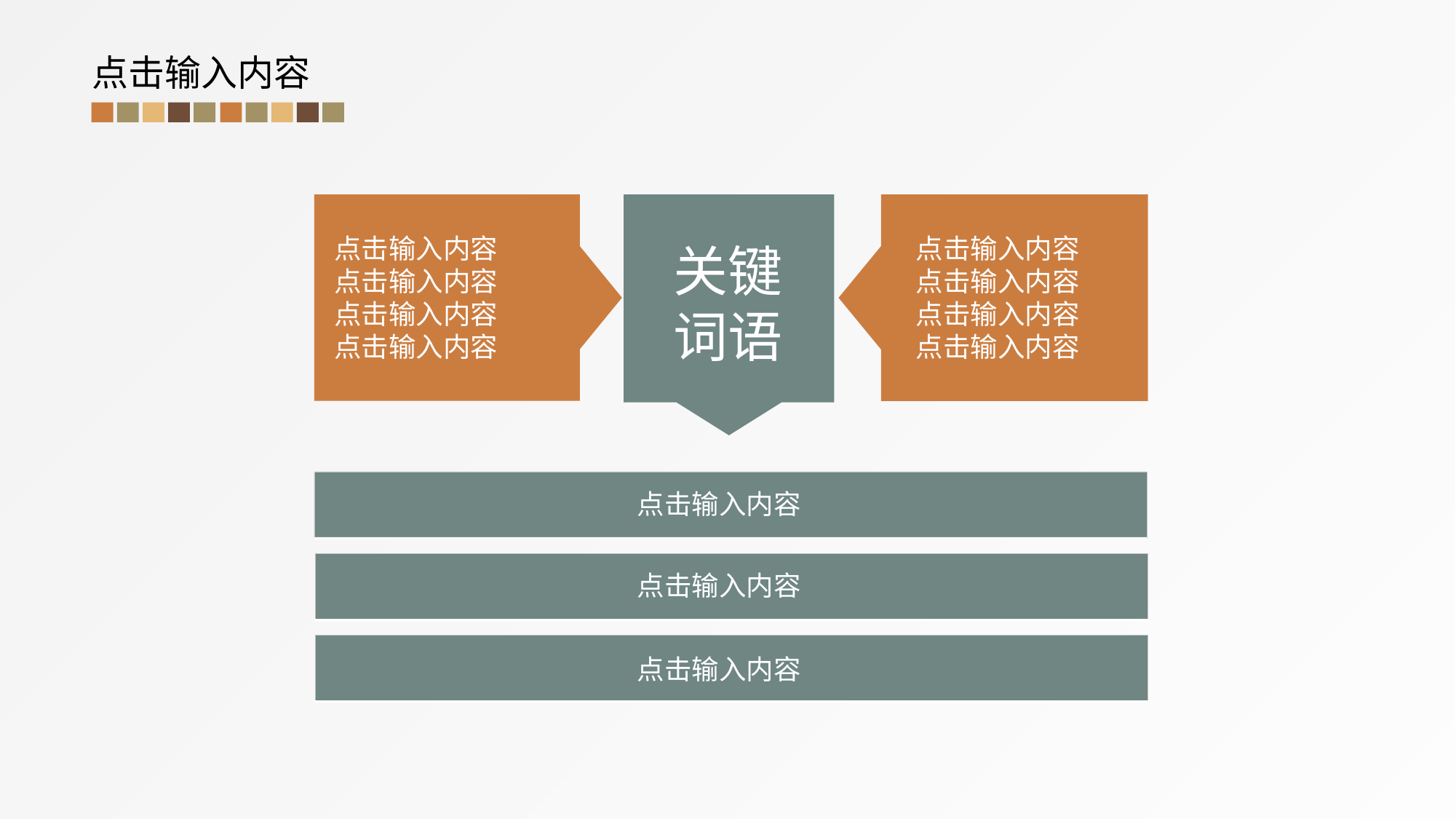

点击输入内容

点击输入内容
点击输入内容
点击输入内容
点击输入内容
点击输入内容
点击输入内容
点击输入内容
点击输入内容
关键
词语

点击输入内容

点击输入内容

点击输入内容